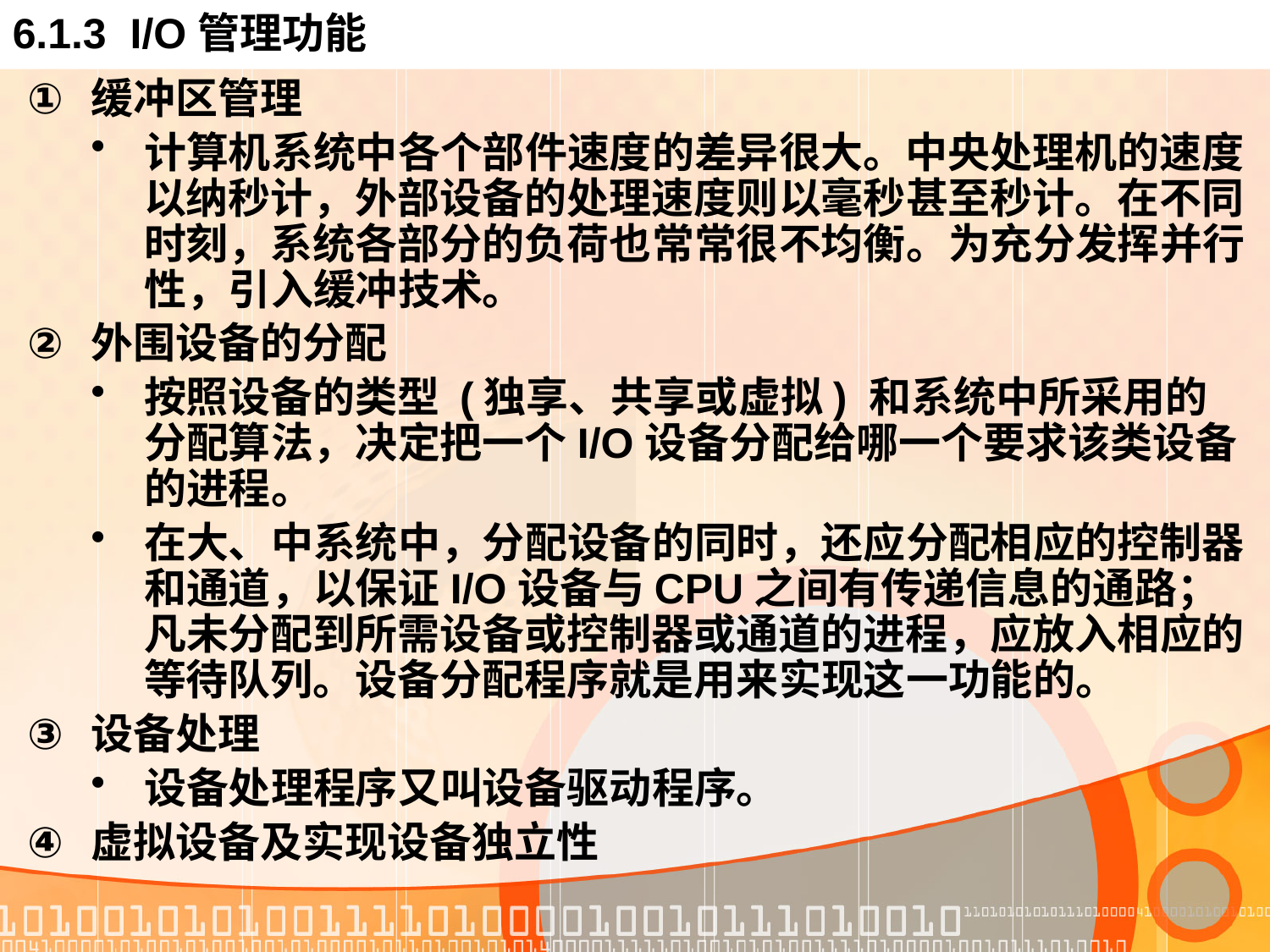

# 6.1.3  I/O管理功能
缓冲区管理
计算机系统中各个部件速度的差异很大。中央处理机的速度以纳秒计，外部设备的处理速度则以毫秒甚至秒计。在不同时刻，系统各部分的负荷也常常很不均衡。为充分发挥并行性，引入缓冲技术。
外围设备的分配
按照设备的类型 (独享、共享或虚拟) 和系统中所采用的分配算法，决定把一个I/O设备分配给哪一个要求该类设备的进程。
在大、中系统中，分配设备的同时，还应分配相应的控制器和通道，以保证I/O设备与CPU之间有传递信息的通路；凡未分配到所需设备或控制器或通道的进程，应放入相应的等待队列。设备分配程序就是用来实现这一功能的。
设备处理
设备处理程序又叫设备驱动程序。
虚拟设备及实现设备独立性